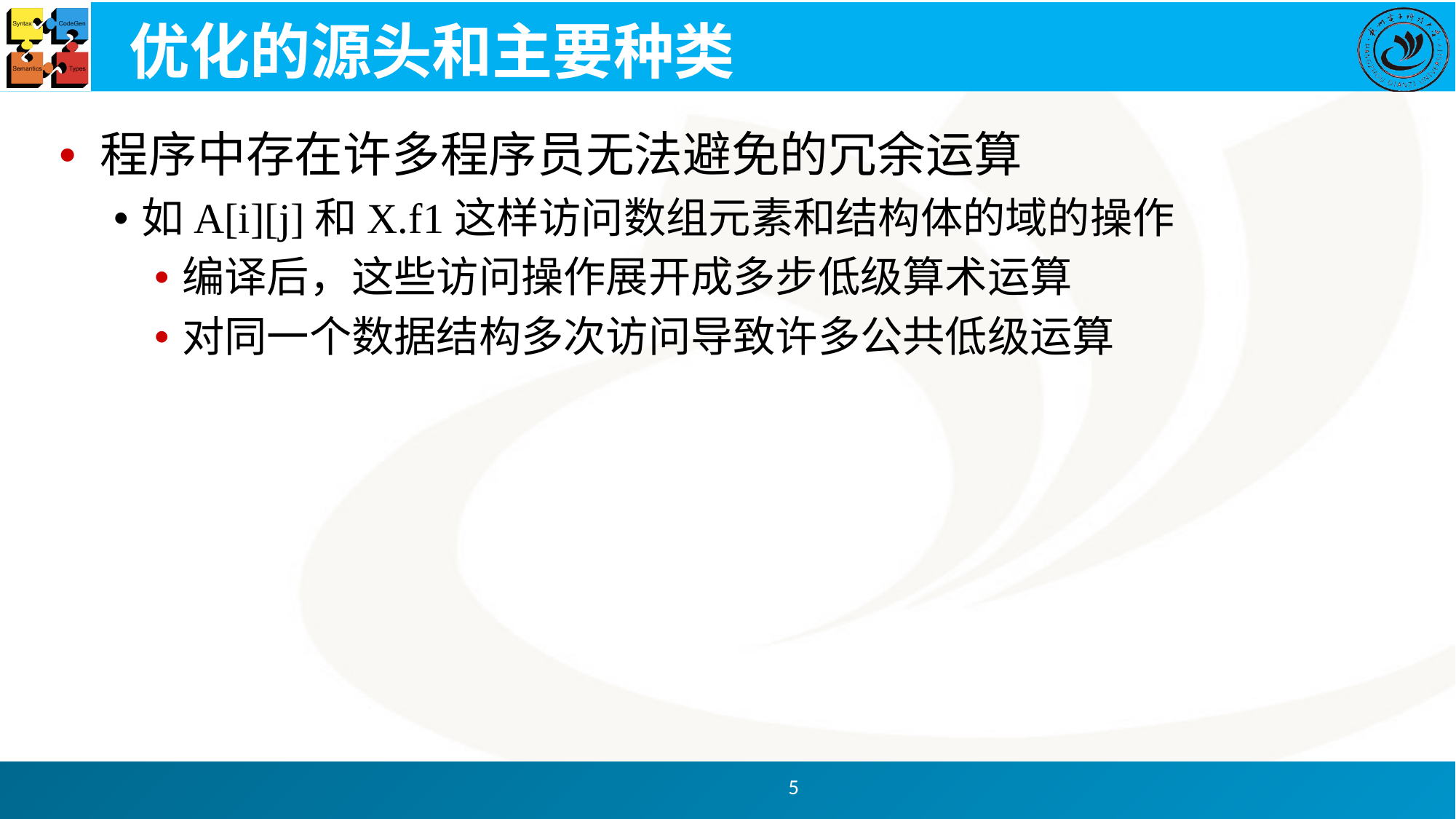

# 优化的源头和主要种类
程序中存在许多程序员无法避免的冗余运算
如A[i][j]和X.f1这样访问数组元素和结构体的域的操作
编译后，这些访问操作展开成多步低级算术运算
对同一个数据结构多次访问导致许多公共低级运算
5